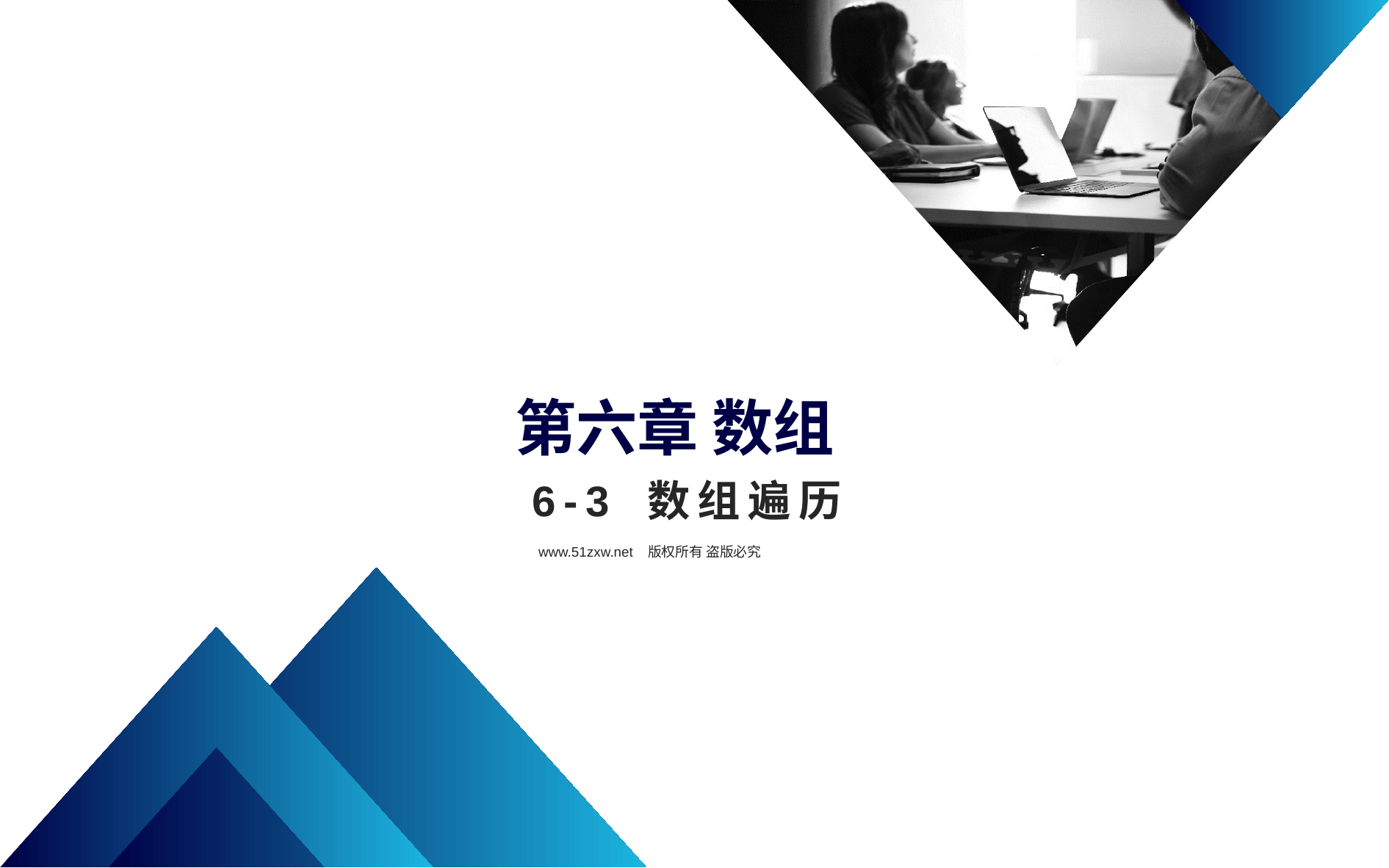

第六章 数组
6-3 数组遍历
www.51zxw.net   版权所有 盗版必究